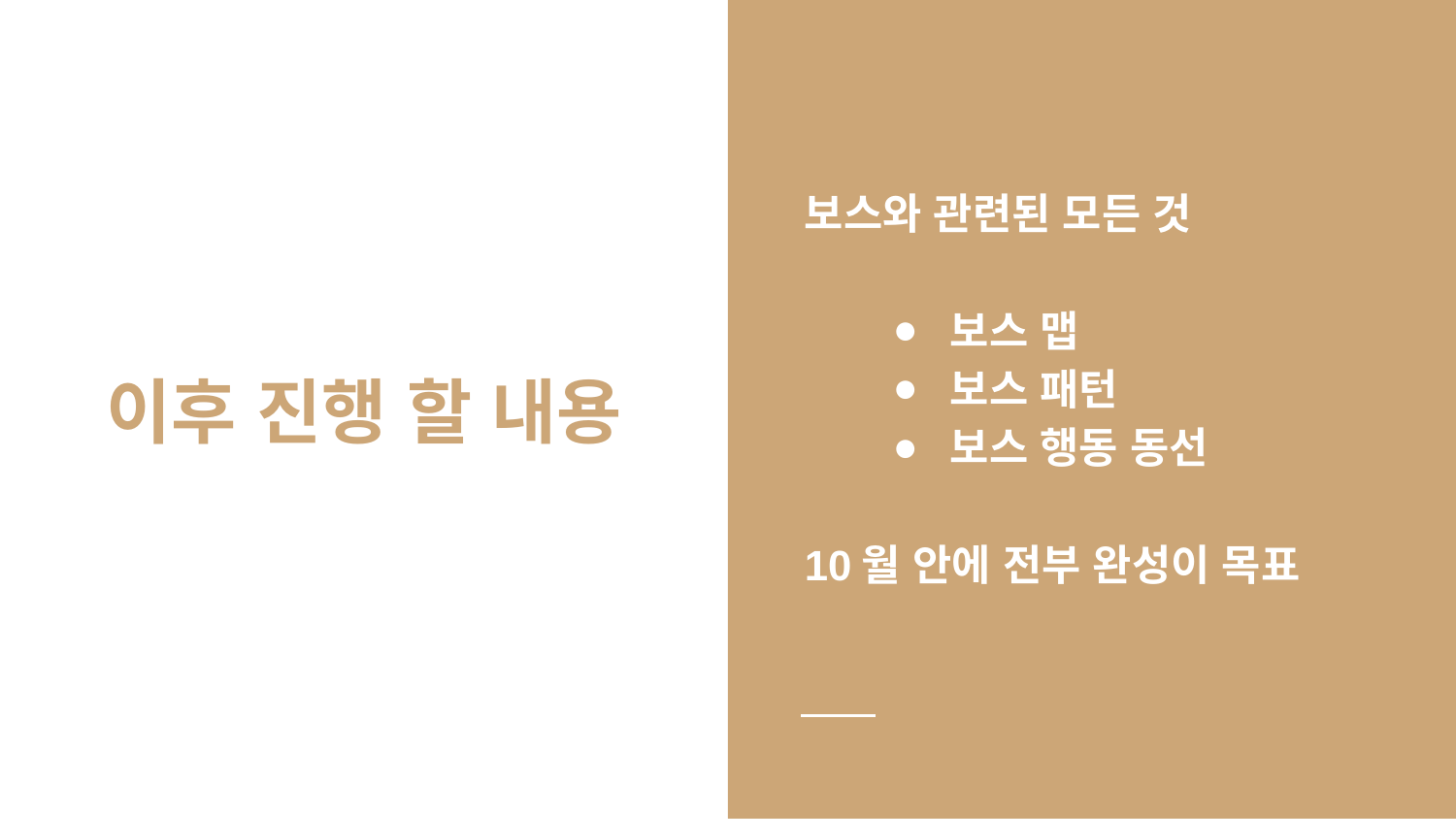

보스와 관련된 모든 것

보스 맵
보스 패턴
보스 행동 동선

10월 안에 전부 완성이 목표

# 이후 진행 할 내용